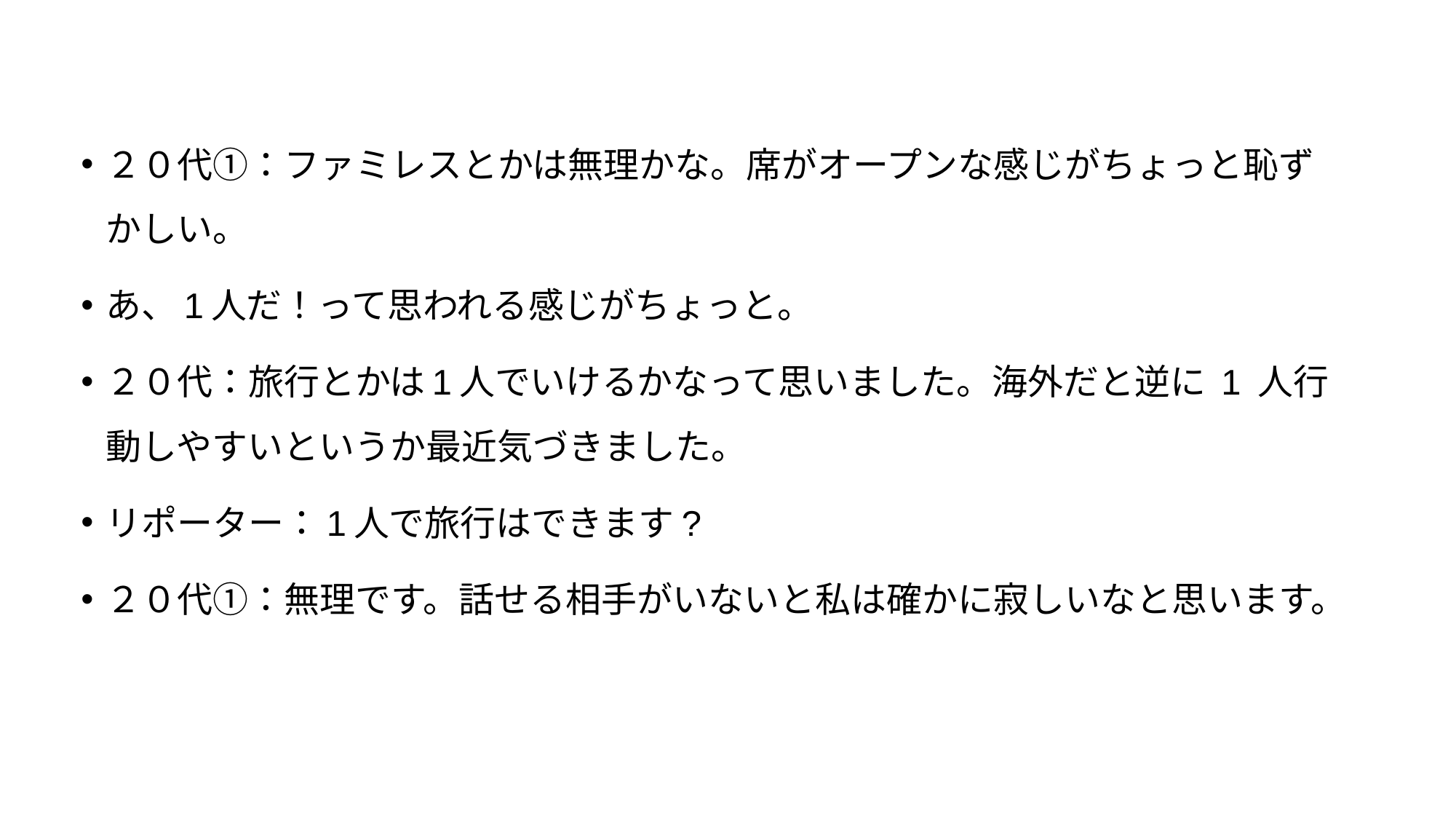

２０代①：ファミレスとかは無理かな。席がオープンな感じがちょっと恥ずかしい。
あ、1人だ！って思われる感じがちょっと。
２０代：旅行とかは1人でいけるかなって思いました。海外だと逆に 1 人行動しやすいというか最近気づきました。
リポーター：1人で旅行はできます?
２０代①：無理です。話せる相手がいないと私は確かに寂しいなと思います。